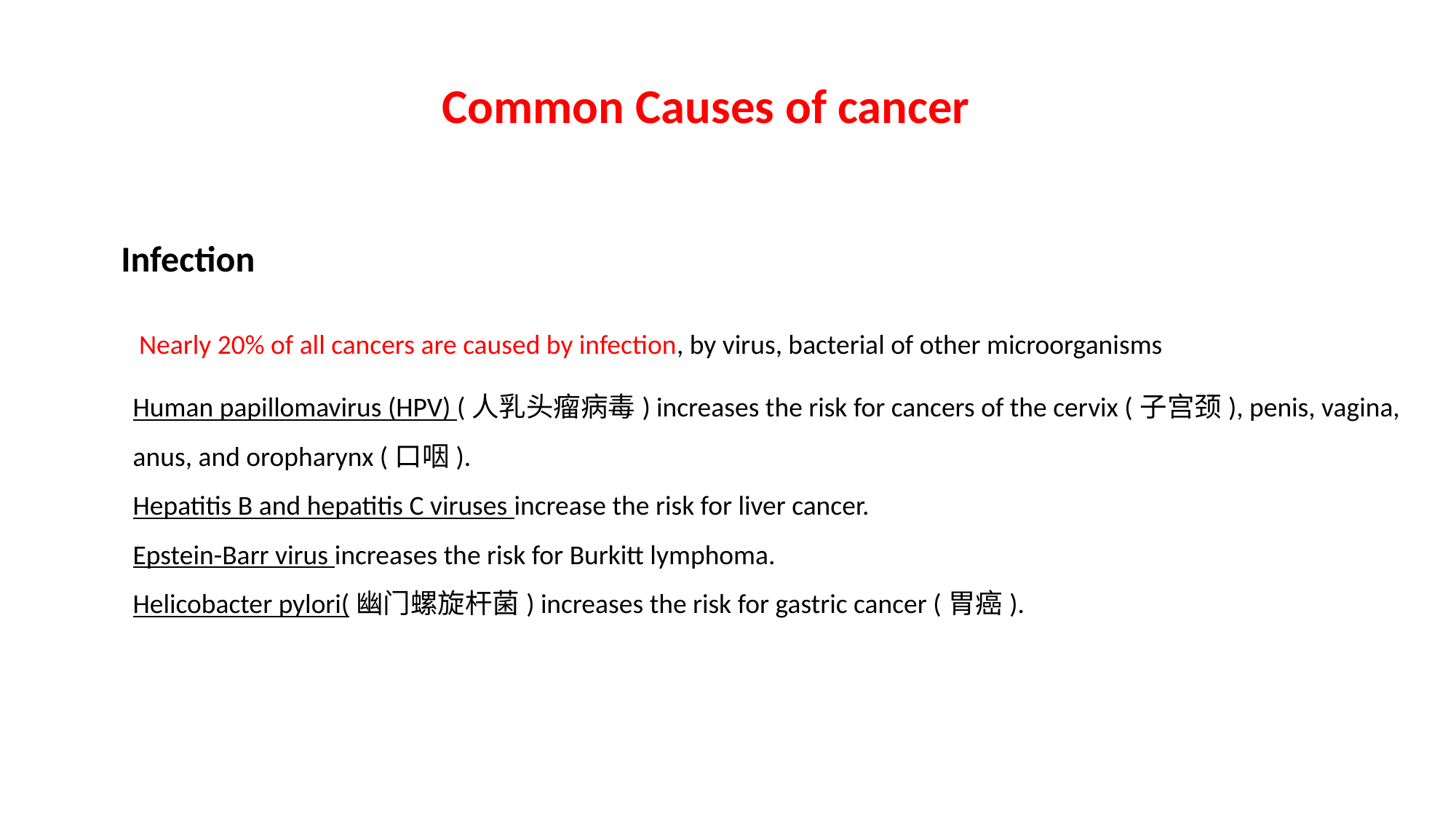

Common Causes of cancer
Infection
Nearly 20% of all cancers are caused by infection, by virus, bacterial of other microorganisms
Human papillomavirus (HPV) (人乳头瘤病毒) increases the risk for cancers of the cervix (子宫颈), penis, vagina, anus, and oropharynx (口咽).
Hepatitis B and hepatitis C viruses increase the risk for liver cancer.
Epstein-Barr virus increases the risk for Burkitt lymphoma.
Helicobacter pylori(幽门螺旋杆菌) increases the risk for gastric cancer (胃癌).